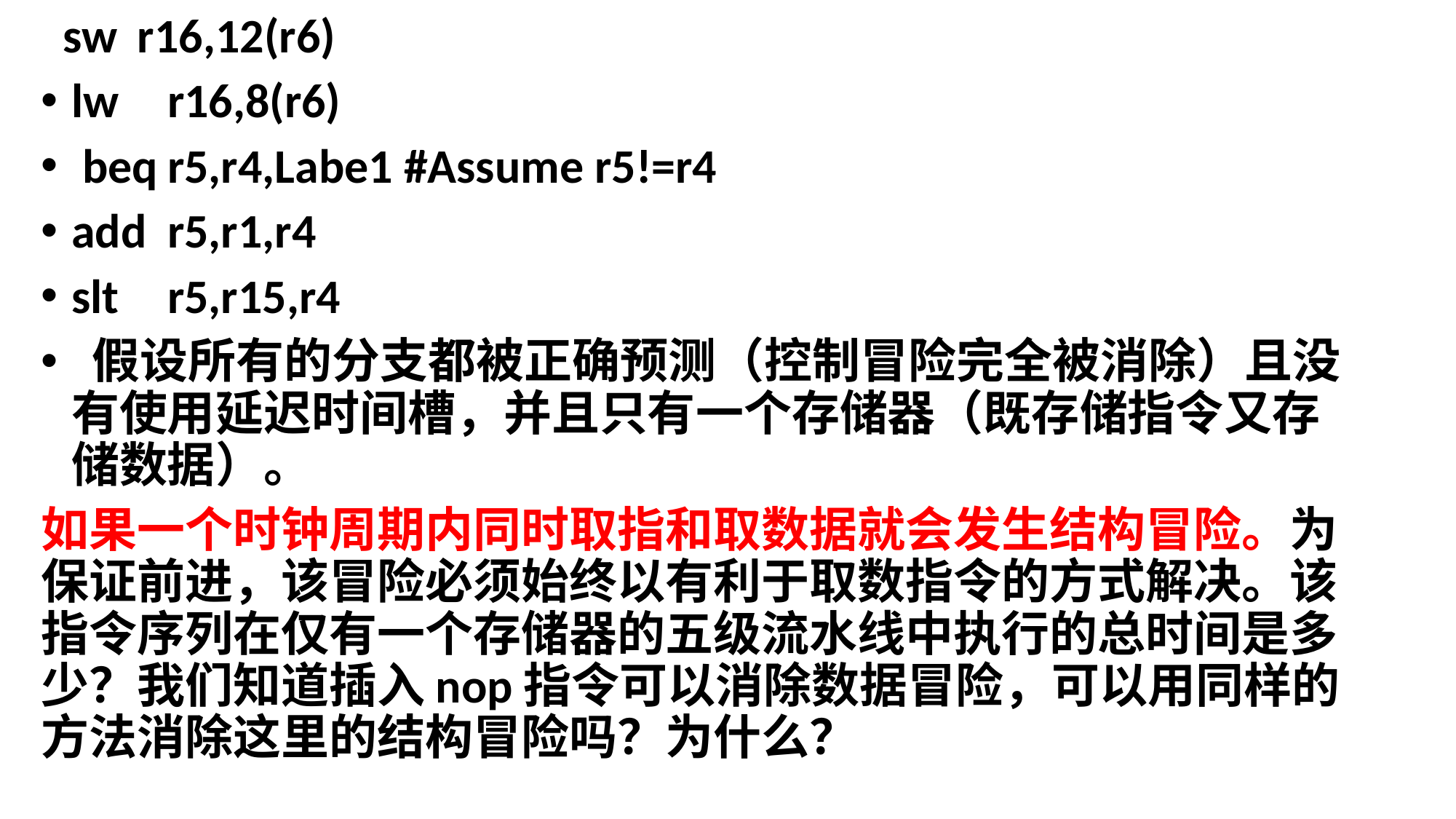

sw		r16,12(r6)
lw		r16,8(r6)
 beq	r5,r4,Labe1 #Assume r5!=r4
add		r5,r1,r4
slt		r5,r15,r4
 假设所有的分支都被正确预测（控制冒险完全被消除）且没有使用延迟时间槽，并且只有一个存储器（既存储指令又存储数据）。
如果一个时钟周期内同时取指和取数据就会发生结构冒险。为保证前进，该冒险必须始终以有利于取数指令的方式解决。该指令序列在仅有一个存储器的五级流水线中执行的总时间是多少？我们知道插入nop指令可以消除数据冒险，可以用同样的方法消除这里的结构冒险吗？为什么？